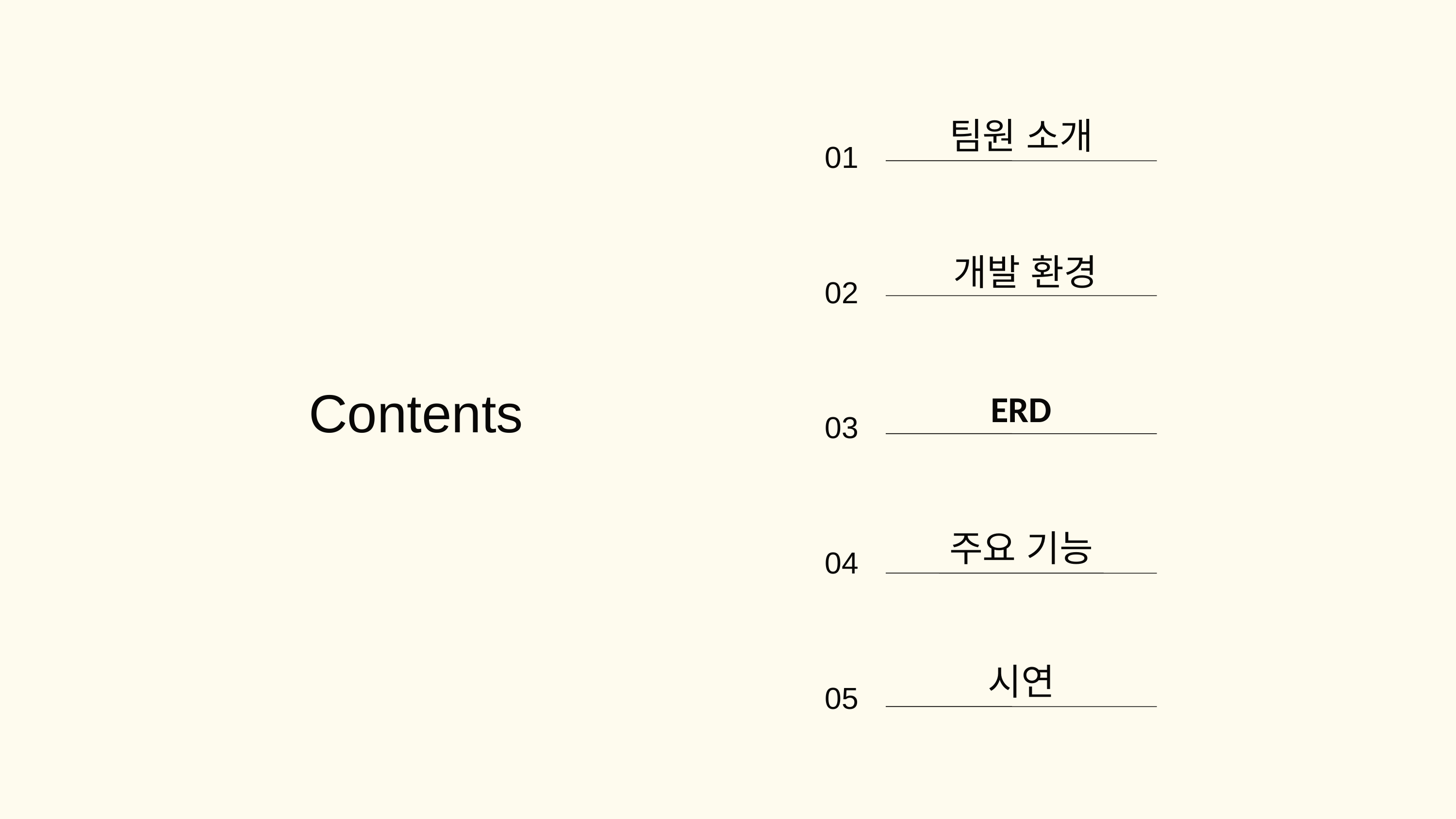

01

02

03

04

05
팀원 소개

개발 환경

Contents
ERD

주요 기능

시연